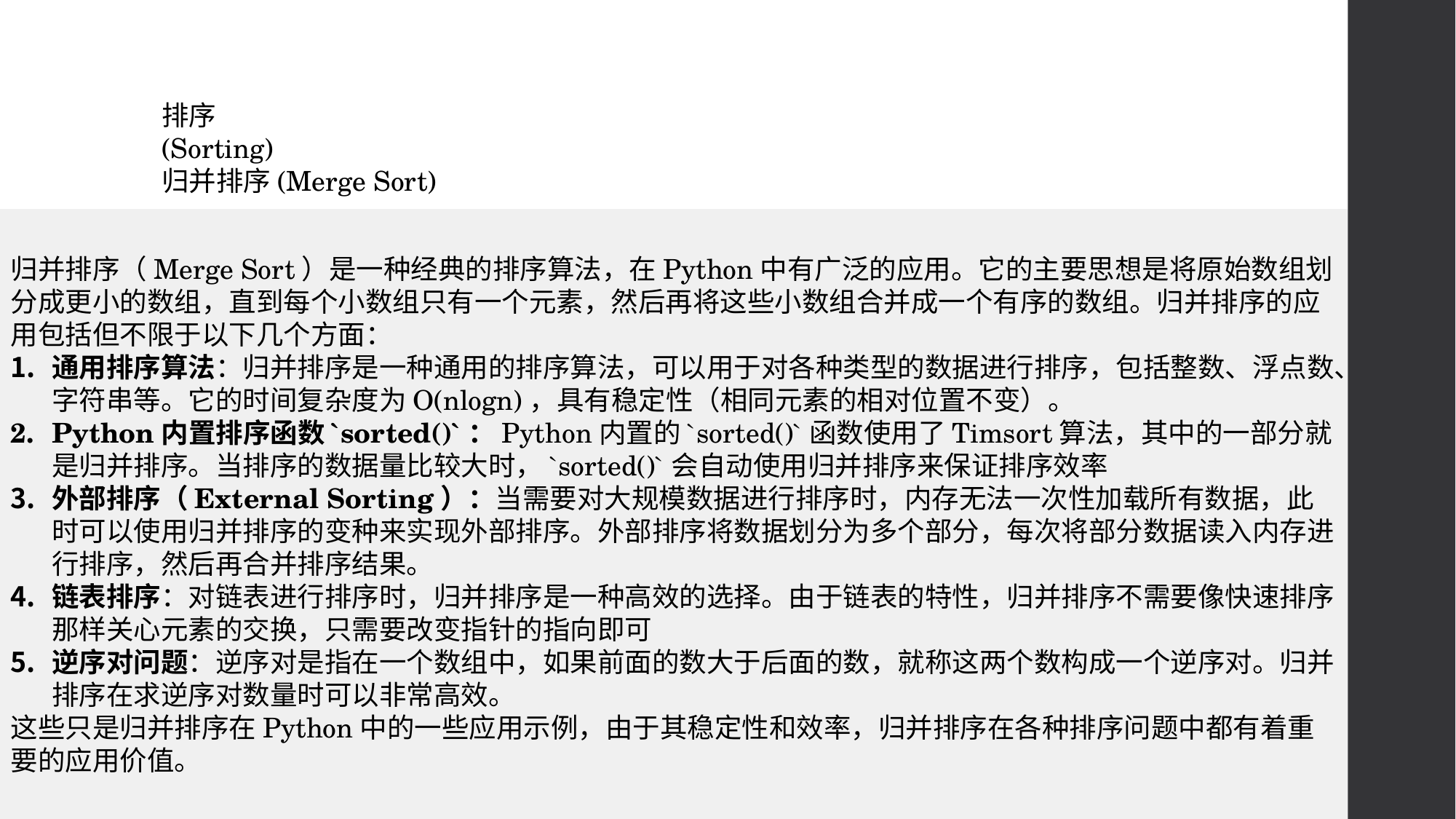

# 排序 (Sorting) 归并排序(Merge Sort)
归并排序（Merge Sort）是一种经典的排序算法，在Python中有广泛的应用。它的主要思想是将原始数组划分成更小的数组，直到每个小数组只有一个元素，然后再将这些小数组合并成一个有序的数组。归并排序的应用包括但不限于以下几个方面：
通用排序算法：归并排序是一种通用的排序算法，可以用于对各种类型的数据进行排序，包括整数、浮点数、字符串等。它的时间复杂度为O(nlogn)，具有稳定性（相同元素的相对位置不变）。
Python内置排序函数`sorted()`：Python内置的`sorted()`函数使用了Timsort算法，其中的一部分就是归并排序。当排序的数据量比较大时，`sorted()`会自动使用归并排序来保证排序效率
外部排序（External Sorting）：当需要对大规模数据进行排序时，内存无法一次性加载所有数据，此时可以使用归并排序的变种来实现外部排序。外部排序将数据划分为多个部分，每次将部分数据读入内存进行排序，然后再合并排序结果。
链表排序：对链表进行排序时，归并排序是一种高效的选择。由于链表的特性，归并排序不需要像快速排序那样关心元素的交换，只需要改变指针的指向即可
逆序对问题：逆序对是指在一个数组中，如果前面的数大于后面的数，就称这两个数构成一个逆序对。归并排序在求逆序对数量时可以非常高效。
这些只是归并排序在Python中的一些应用示例，由于其稳定性和效率，归并排序在各种排序问题中都有着重要的应用价值。